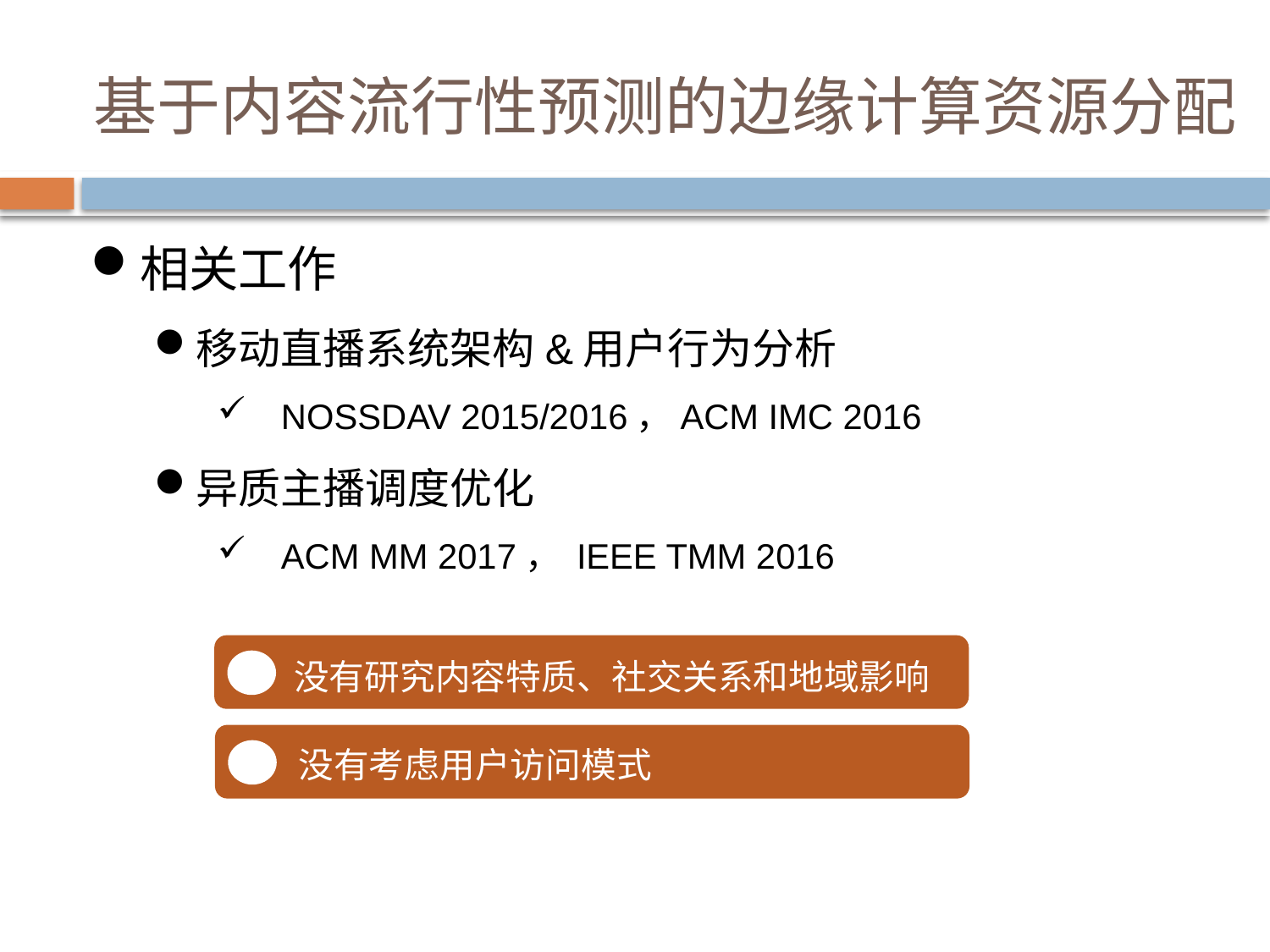

# 基于内容流行性预测的边缘计算资源分配
相关工作
移动直播系统架构&用户行为分析
NOSSDAV 2015/2016，ACM IMC 2016
异质主播调度优化
ACM MM 2017， IEEE TMM 2016
没有研究内容特质、社交关系和地域影响

没有考虑用户访问模式